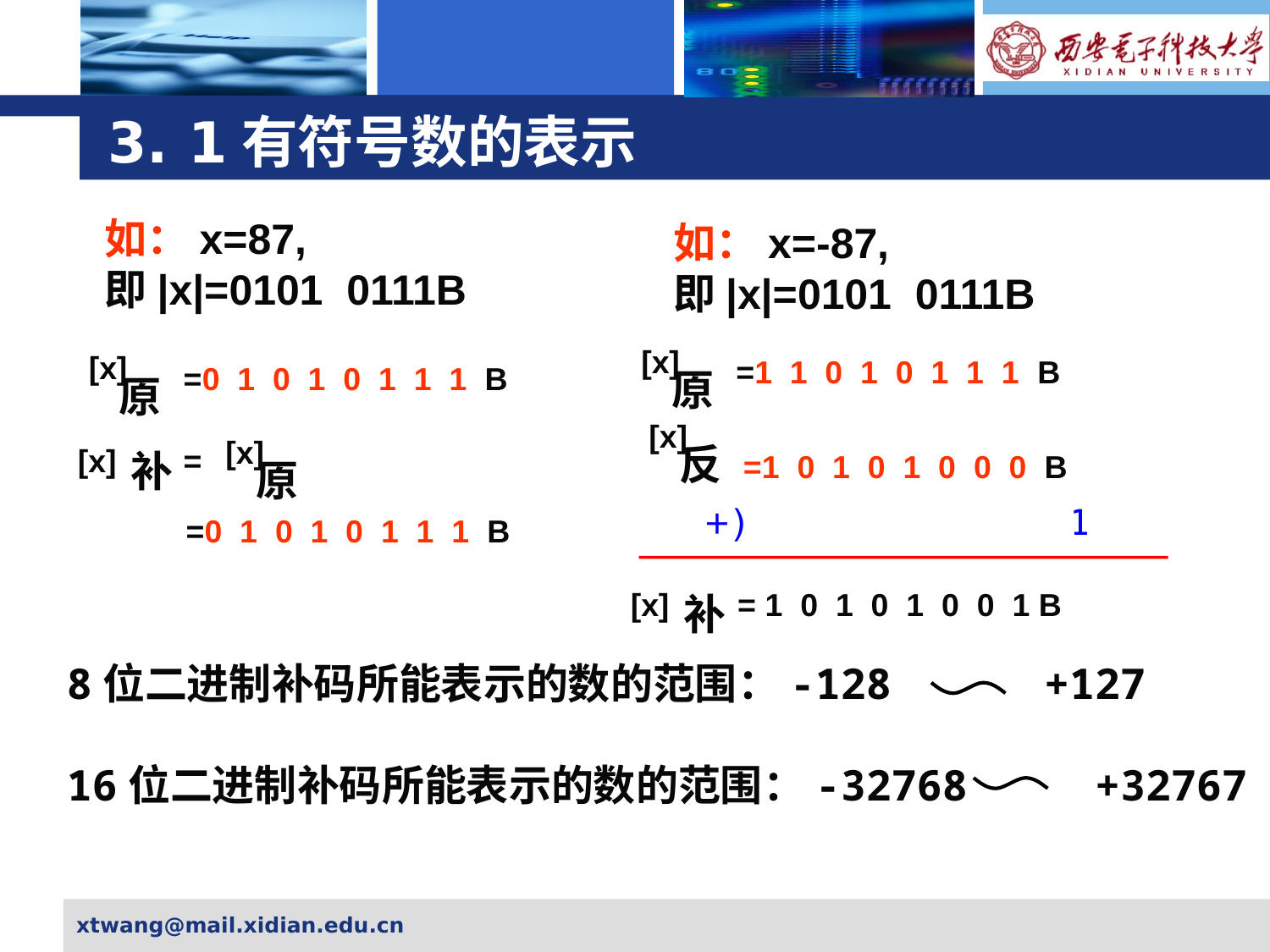

# 3. 1有符号数的表示
如：x=87,
即|x|=0101  0111B
如：x=-87,
即|x|=0101  0111B

[x]
[x]
=1  1  0  1  0  1  1  1  B
=0  1  0  1  0  1  1  1  B
原
原
[x]
[x]
反
[x]
补
=
  =1  0  1  0  1  0  0  0  B
原
+)                               1
=0  1  0  1  0  1  1  1  B

[x]
补
= 1  0  1  0  1  0  0  1 B
8位二进制补码所能表示的数的范围：-128      +127

16位二进制补码所能表示的数的范围：-32768     +32767

xtwang@mail.xidian.edu.cn